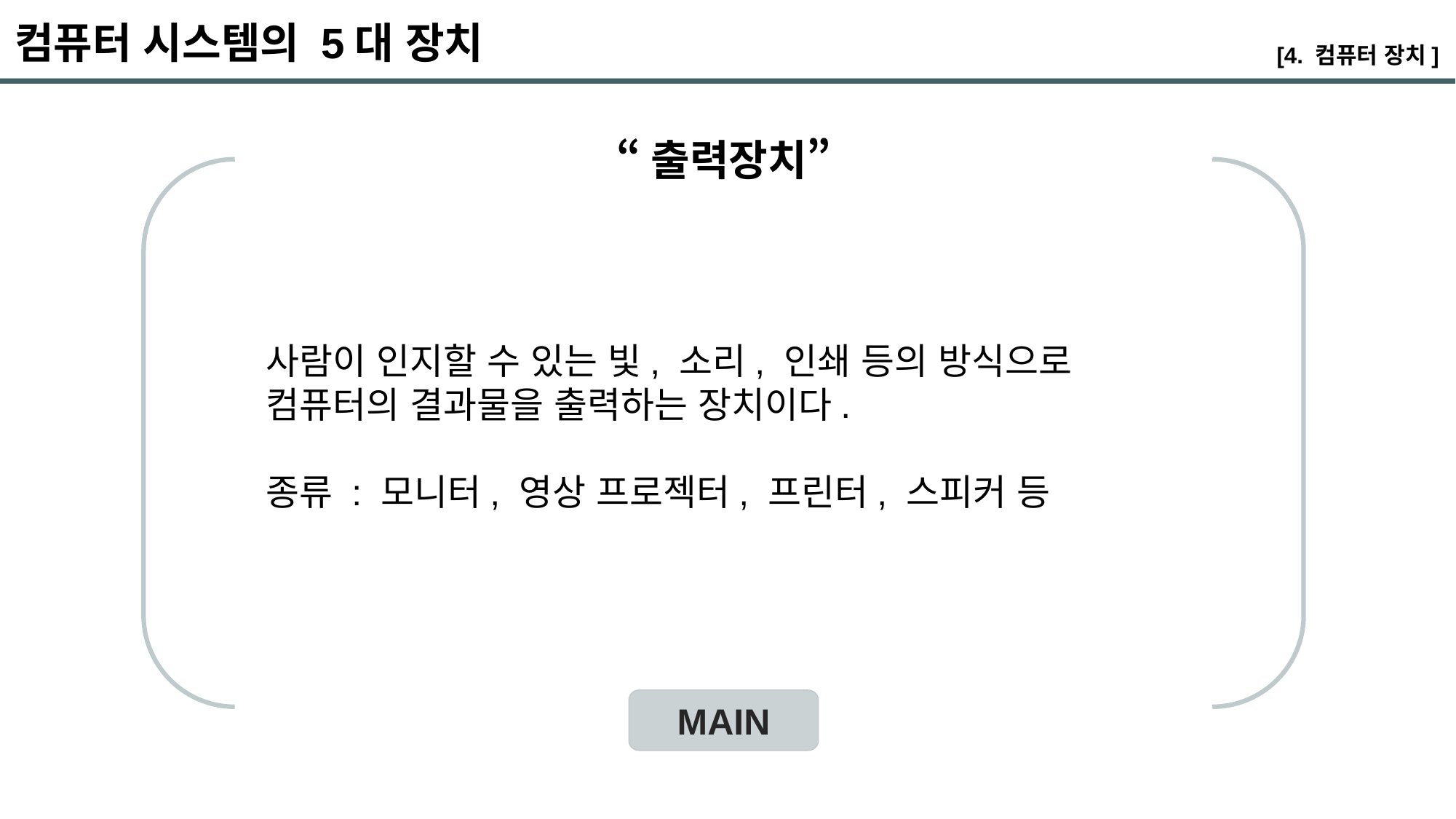

컴퓨터 시스템의 5대 장치
[4. 컴퓨터 장치]

“출력장치”

사람이 인지할 수 있는 빛, 소리, 인쇄 등의 방식으로
컴퓨터의 결과물을 출력하는 장치이다.

종류 : 모니터, 영상 프로젝터, 프린터, 스피커 등
MAIN